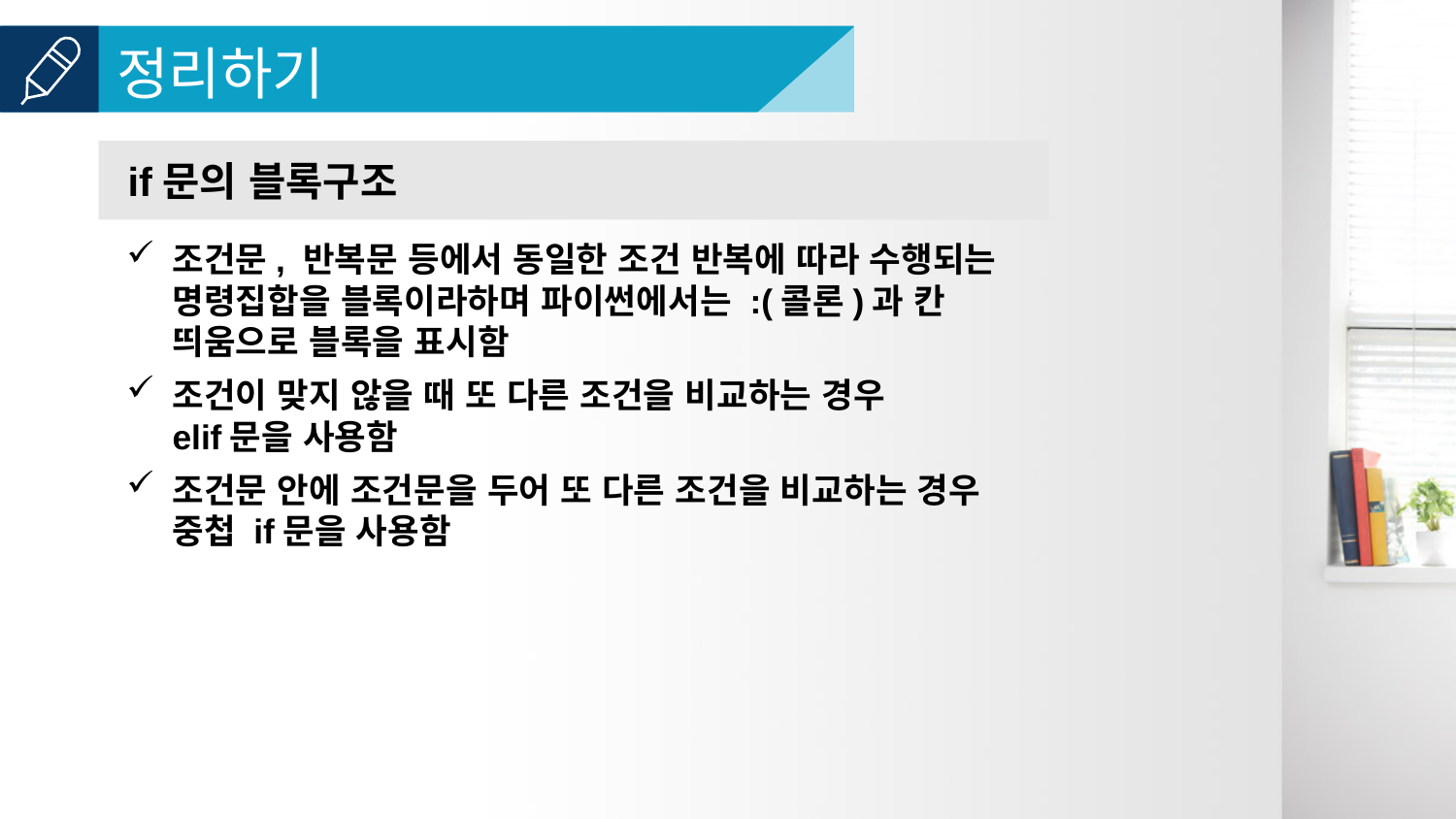

if문의 블록구조
조건문, 반복문 등에서 동일한 조건 반복에 따라 수행되는 명령집합을 블록이라하며 파이썬에서는 :(콜론)과 칸 띄움으로 블록을 표시함
조건이 맞지 않을 때 또 다른 조건을 비교하는 경우
elif문을 사용함
조건문 안에 조건문을 두어 또 다른 조건을 비교하는 경우
중첩 if문을 사용함